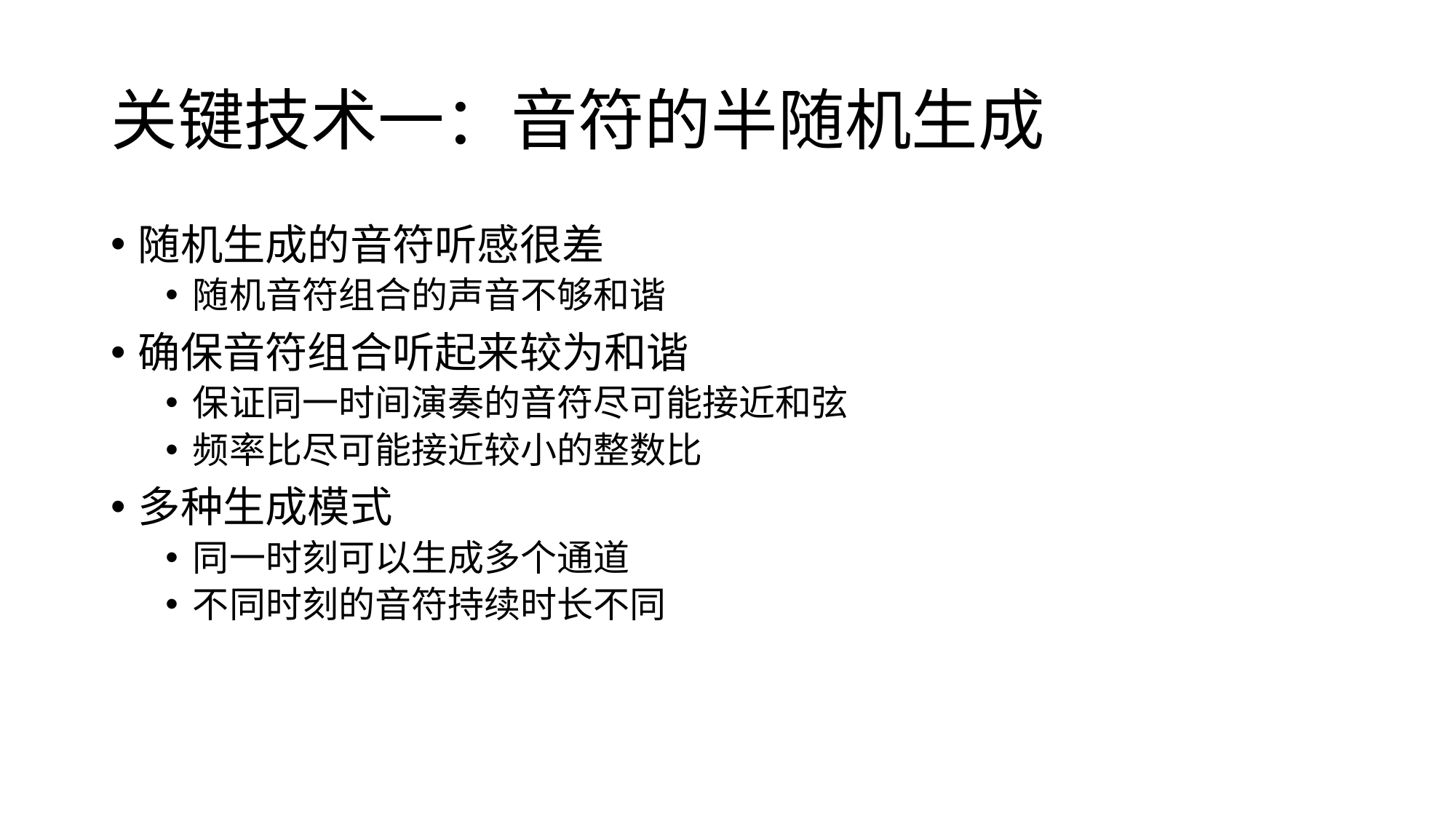

# 关键技术一：音符的半随机生成
随机生成的音符听感很差
随机音符组合的声音不够和谐
确保音符组合听起来较为和谐
保证同一时间演奏的音符尽可能接近和弦
频率比尽可能接近较小的整数比
多种生成模式
同一时刻可以生成多个通道
不同时刻的音符持续时长不同